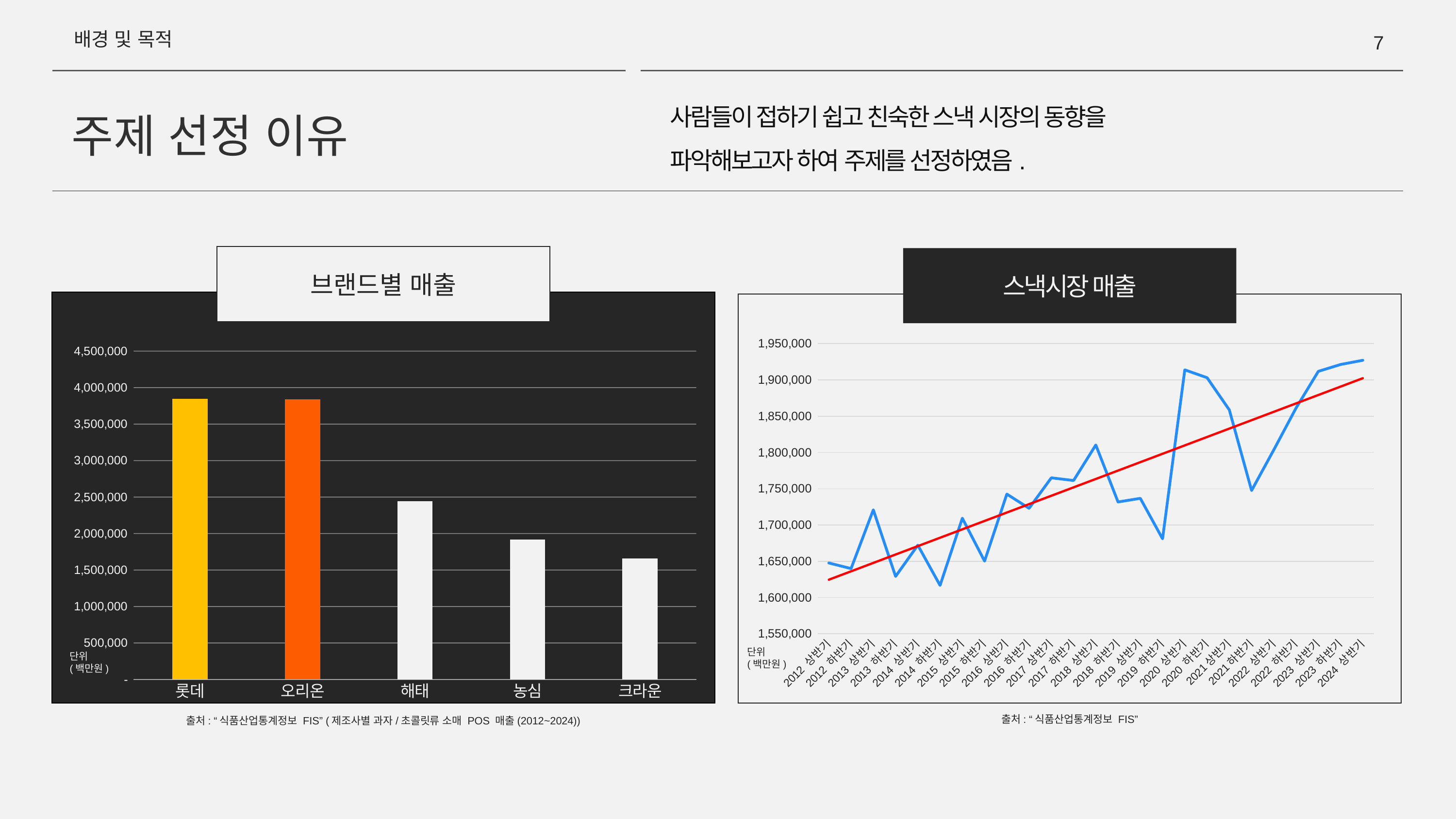

배경 및 목적
7
사람들이 접하기 쉽고 친숙한 스낵 시장의 동향을
파악해보고자 하여 주제를 선정하였음.
주제 선정 이유
브랜드별 매출
스낵시장 매출

### Chart

| Category |  총매출  |
|---|---|
| 2012 상반기 | 1647712.0 |
| 2012 하반기 | 1640006.0 |
| 2013 상반기 | 1720982.0 |
| 2013 하반기 | 1629179.0 |
| 2014 상반기 | 1672228.0 |
| 2014 하반기 | 1616767.0 |
| 2015 상반기 | 1709384.0 |
| 2015 하반기 | 1650260.0 |
| 2016 상반기 | 1742641.0 |
| 2016 하반기 | 1723090.0 |
| 2017 상반기 | 1765075.0 |
| 2017 하반기 | 1761381.0 |
| 2018 상반기 | 1810324.0 |
| 2018 하반기 | 1731787.0 |
| 2019 상반기 | 1736806.0 |
| 2019 하반기 | 1680989.0 |
| 2020 상반기 | 1913863.0 |
| 2020 하반기 | 1903042.0 |
| 2021상반기 | 1858690.0 |
| 2021하반기 | 1747589.0 |
| 2022 상반기 | 1803707.0 |
| 2022 하반기 | 1861257.0 |
| 2023 상반기 | 1911809.0 |
| 2023 하반기 | 1921225.0 |
| 2024 상반기 | 1927024.0 |
단위
(백만원)

### Chart

| Category |  총매출  |
|---|---|
| 롯데 | 3847099.0 |
| 오리온 | 3838433.0 |
| 해태 | 2441396.0 |
| 농심 | 1918502.0 |
| 크라운 | 1656506.0 |
단위
(백만원)
출처: “식품산업통계정보 FIS”
출처: “식품산업통계정보 FIS” (제조사별 과자/초콜릿류 소매 POS 매출(2012~2024))